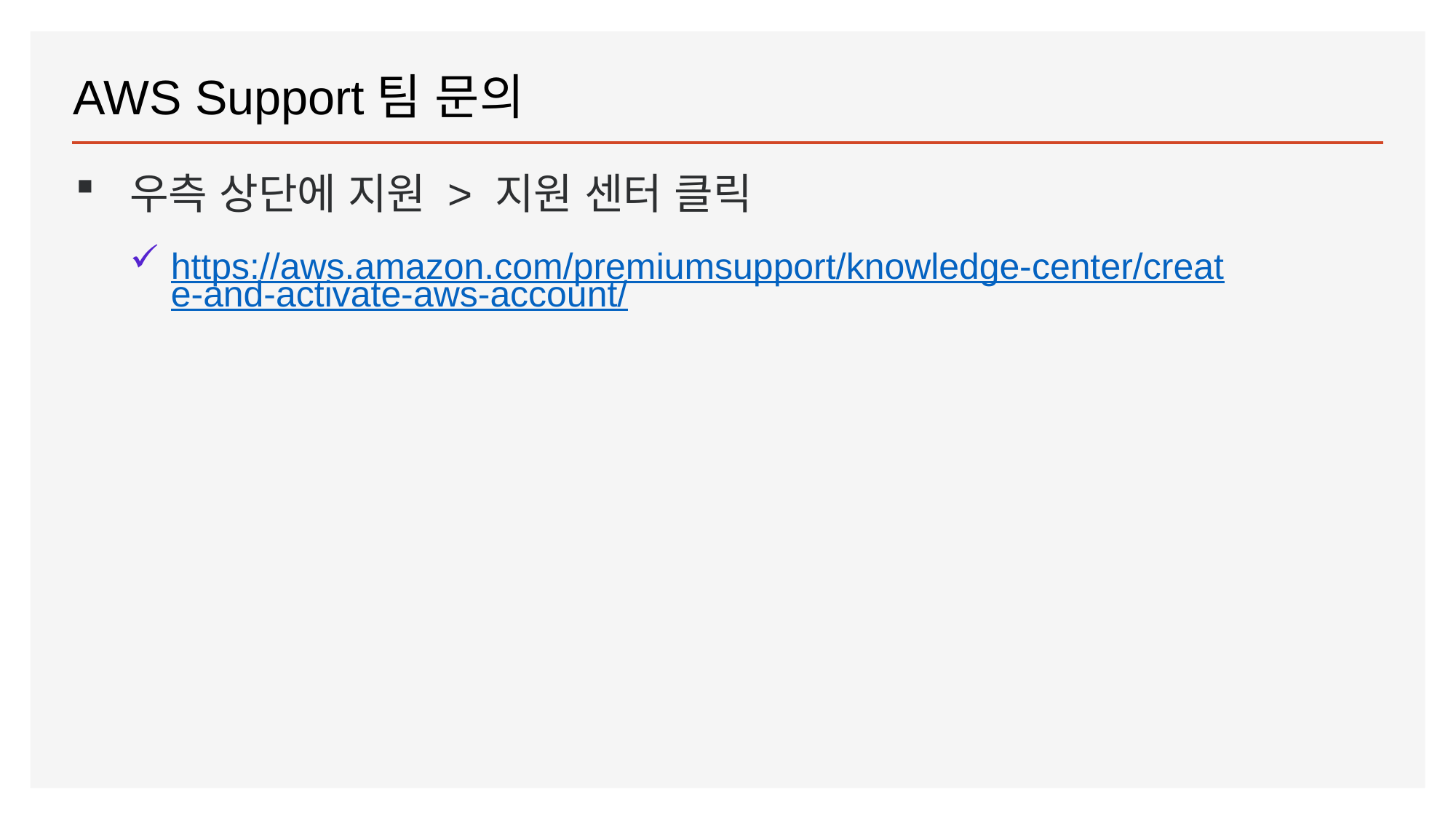

# AWS Support팀 문의
우측 상단에 지원 > 지원 센터 클릭
https://aws.amazon.com/premiumsupport/knowledge-center/create-and-activate-aws-account/